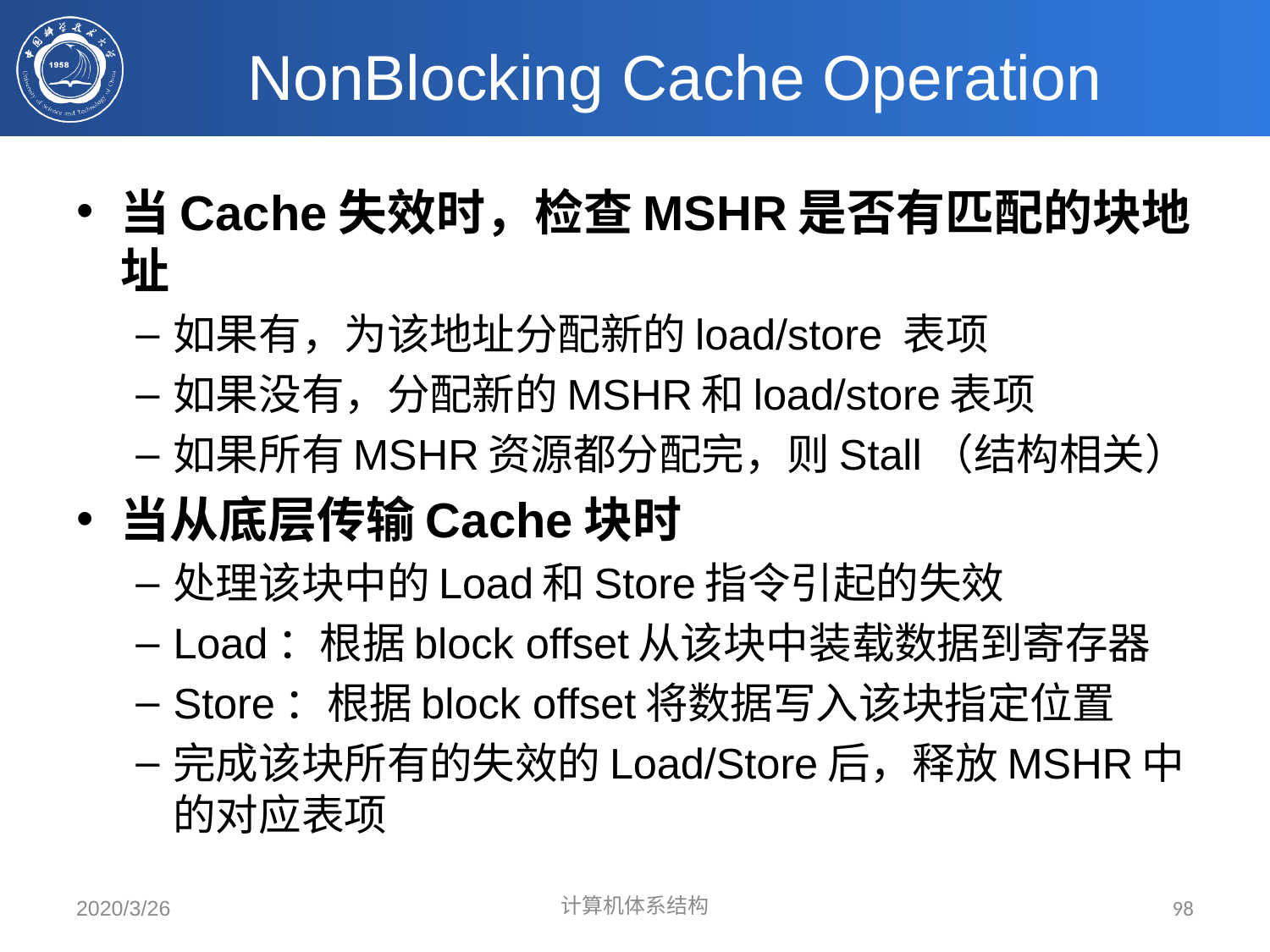

# NonBlocking Cache Operation
当Cache失效时，检查MSHR是否有匹配的块地址
如果有，为该地址分配新的load/store 表项
如果没有，分配新的MSHR和load/store表项
如果所有MSHR资源都分配完，则Stall（结构相关）
当从底层传输Cache块时
处理该块中的Load和Store指令引起的失效
Load：根据block offset从该块中装载数据到寄存器
Store：根据block offset将数据写入该块指定位置
完成该块所有的失效的Load/Store后，释放MSHR中的对应表项
2020/3/26
计算机体系结构
98